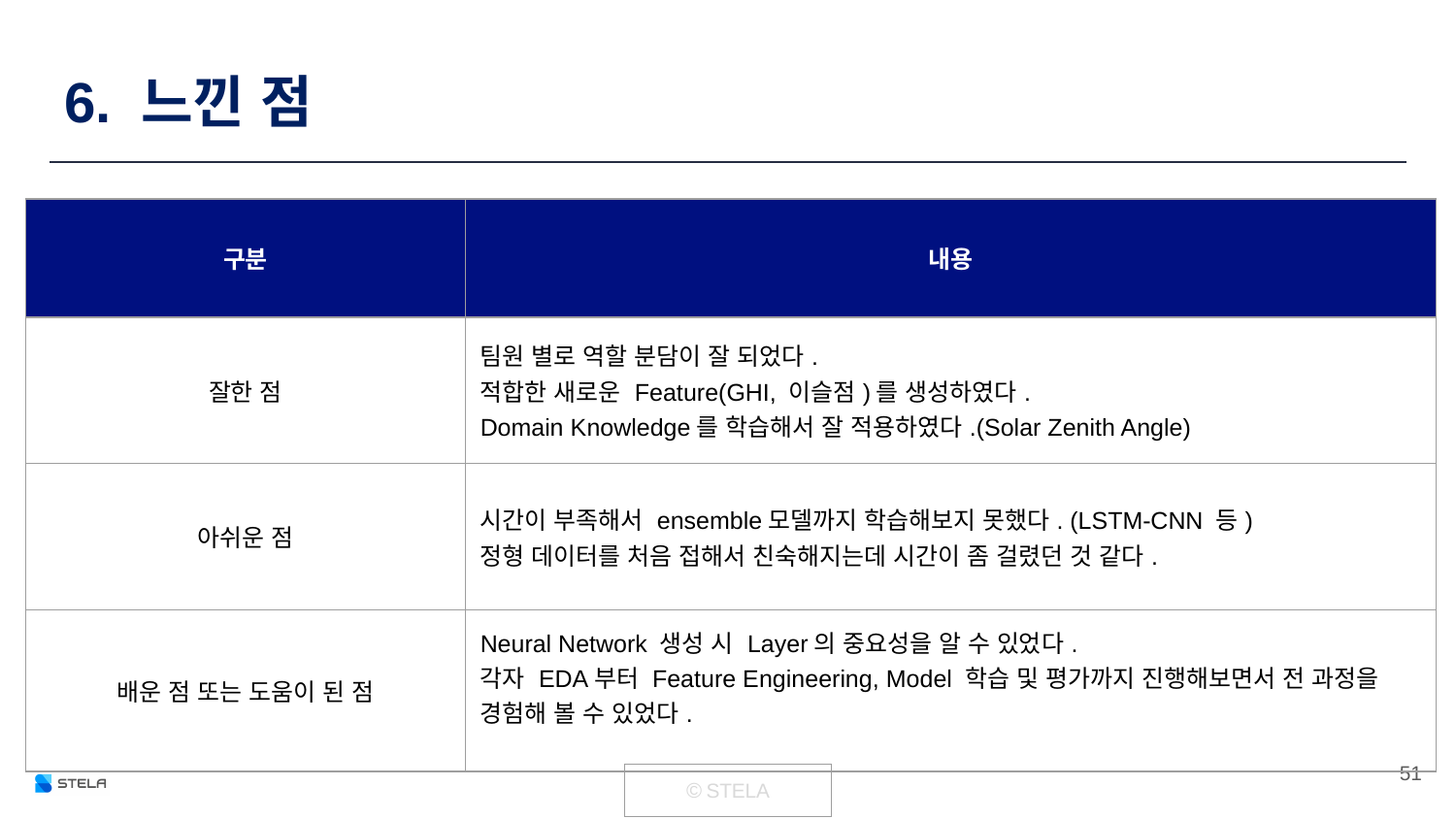

# 6. 느낀 점
| 구분 | 내용 |
| --- | --- |
| 잘한 점 | 팀원 별로 역할 분담이 잘 되었다. 적합한 새로운 Feature(GHI, 이슬점)를 생성하였다. Domain Knowledge를 학습해서 잘 적용하였다.(Solar Zenith Angle) |
| 아쉬운 점 | 시간이 부족해서 ensemble모델까지 학습해보지 못했다. (LSTM-CNN 등) 정형 데이터를 처음 접해서 친숙해지는데 시간이 좀 걸렸던 것 같다. |
| 배운 점 또는 도움이 된 점 | Neural Network 생성 시 Layer의 중요성을 알 수 있었다. 각자 EDA부터 Feature Engineering, Model 학습 및 평가까지 진행해보면서 전 과정을 경험해 볼 수 있었다. |
51
| © STELA |
| --- |